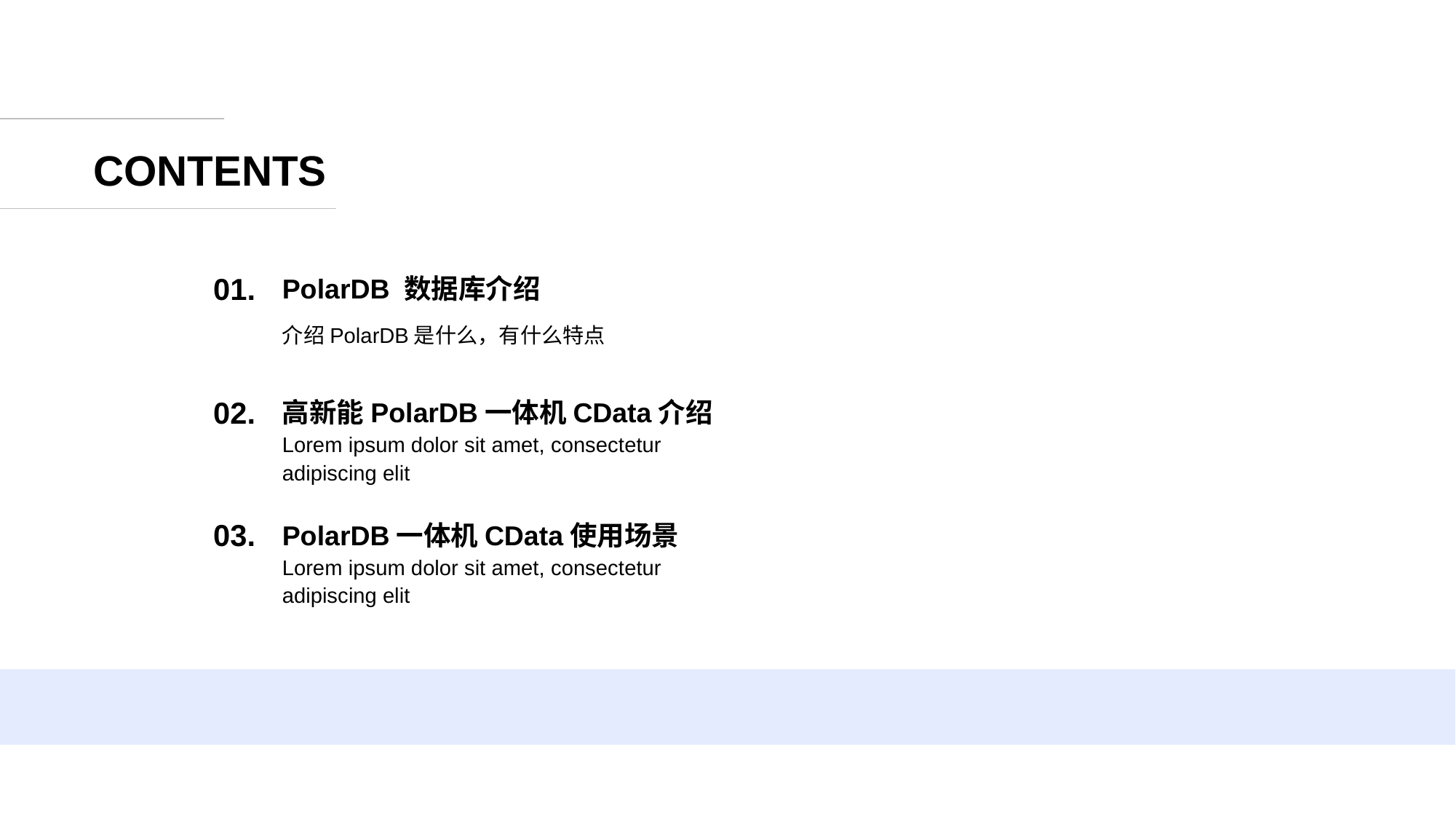

CONTENTS
01.
PolarDB 数据库介绍
介绍PolarDB是什么，有什么特点
02.
高新能PolarDB一体机CData介绍
Lorem ipsum dolor sit amet, consectetur adipiscing elit
03.
PolarDB一体机CData使用场景
Lorem ipsum dolor sit amet, consectetur adipiscing elit